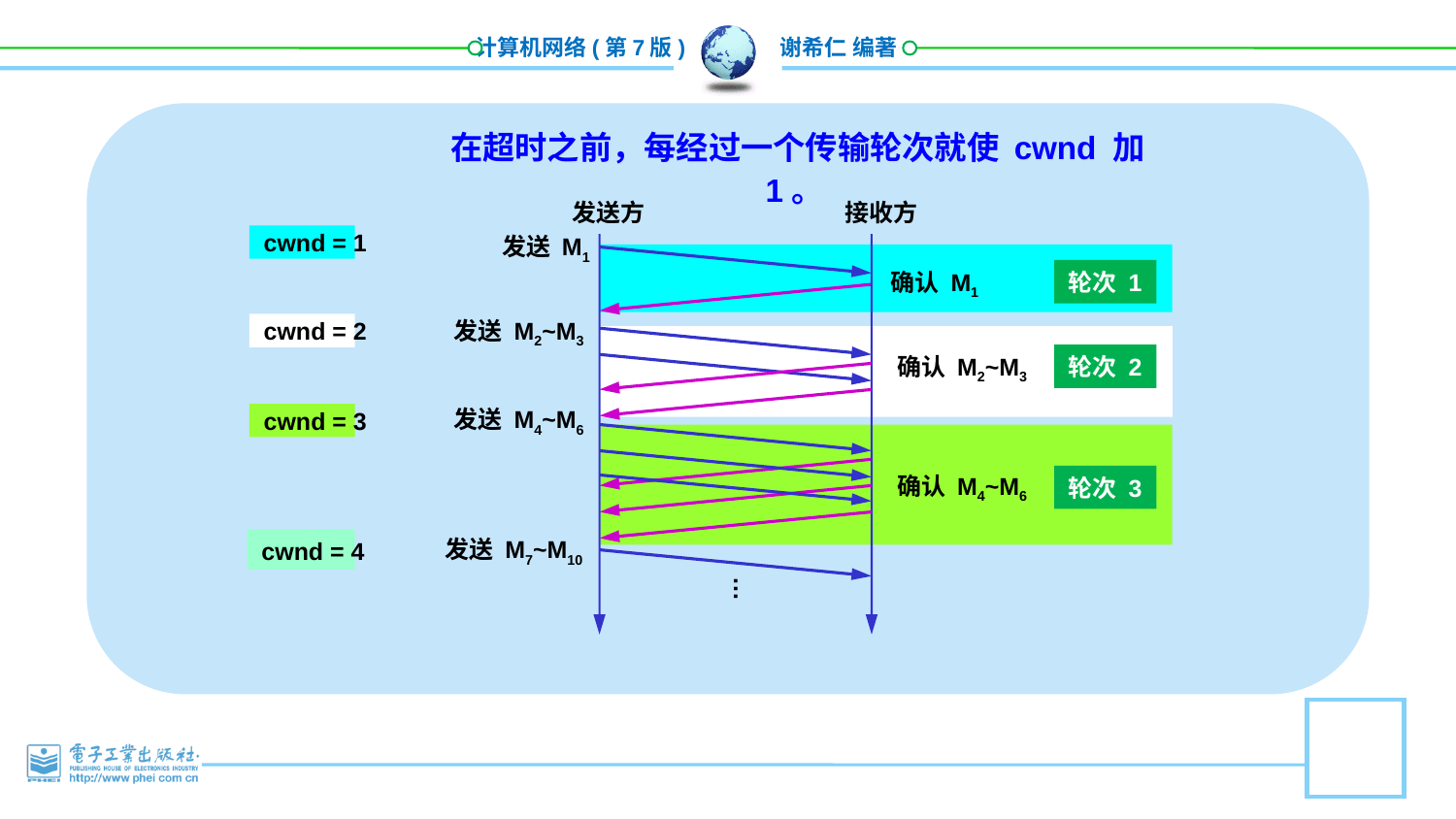

在超时之前，每经过一个传输轮次就使 cwnd 加 1。
接收方
发送方
发送 M1
cwnd = 1

轮次 1
 确认 M1

发送 M2~M3
cwnd = 2

轮次 2
 确认 M2~M3

发送 M4~M6
cwnd = 3

 确认 M4~M6
轮次 3

发送 M7~M10
cwnd = 4

…